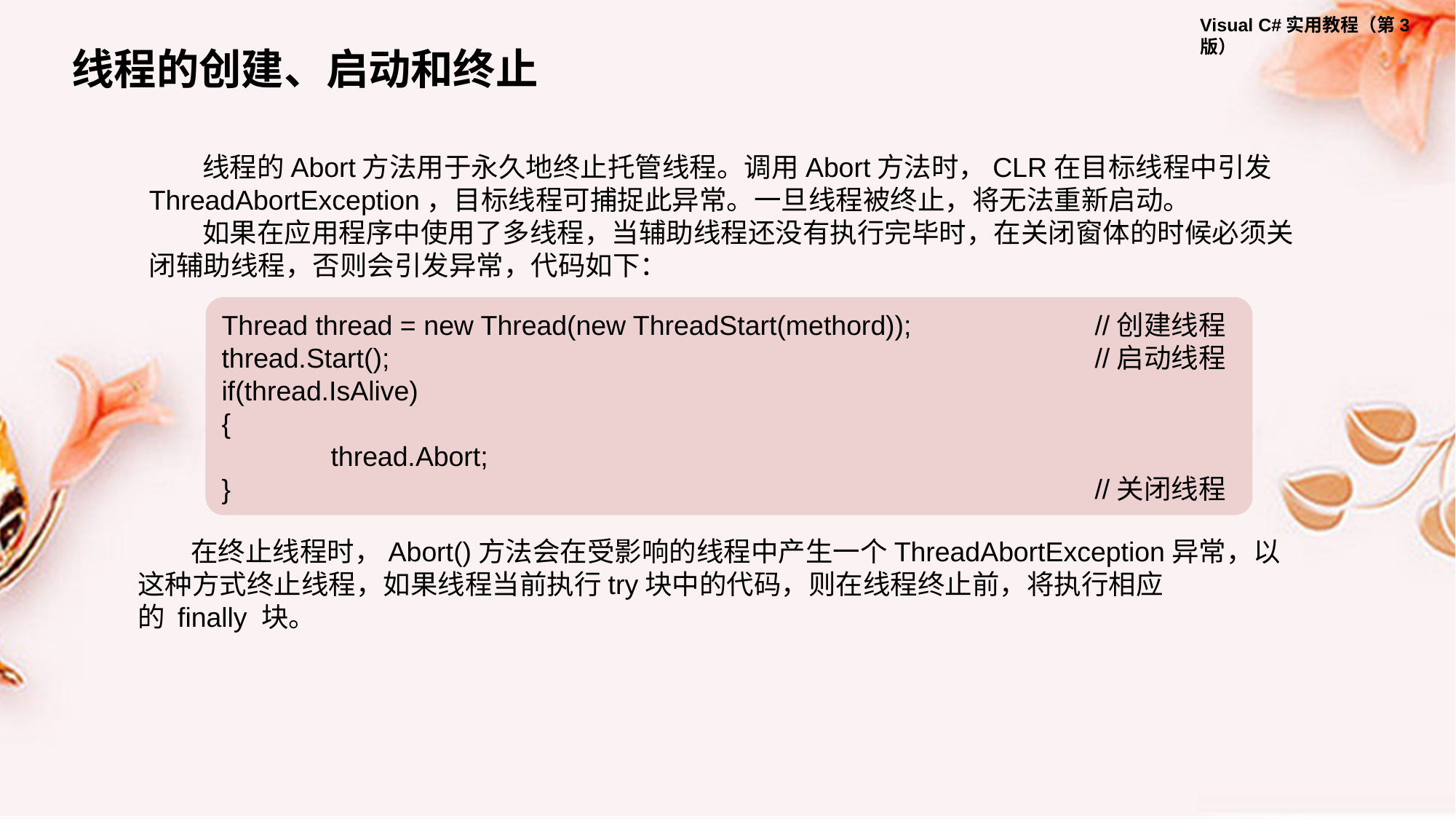

线程的创建、启动和终止
线程的Abort方法用于永久地终止托管线程。调用Abort方法时，CLR在目标线程中引发ThreadAbortException，目标线程可捕捉此异常。一旦线程被终止，将无法重新启动。
如果在应用程序中使用了多线程，当辅助线程还没有执行完毕时，在关闭窗体的时候必须关闭辅助线程，否则会引发异常，代码如下：
Thread thread = new Thread(new ThreadStart(methord));		//创建线程
thread.Start();							//启动线程
if(thread.IsAlive)
{
	thread.Abort;
}								//关闭线程
在终止线程时，Abort()方法会在受影响的线程中产生一个ThreadAbortException异常，以这种方式终止线程，如果线程当前执行try块中的代码，则在线程终止前，将执行相应的 finally 块。